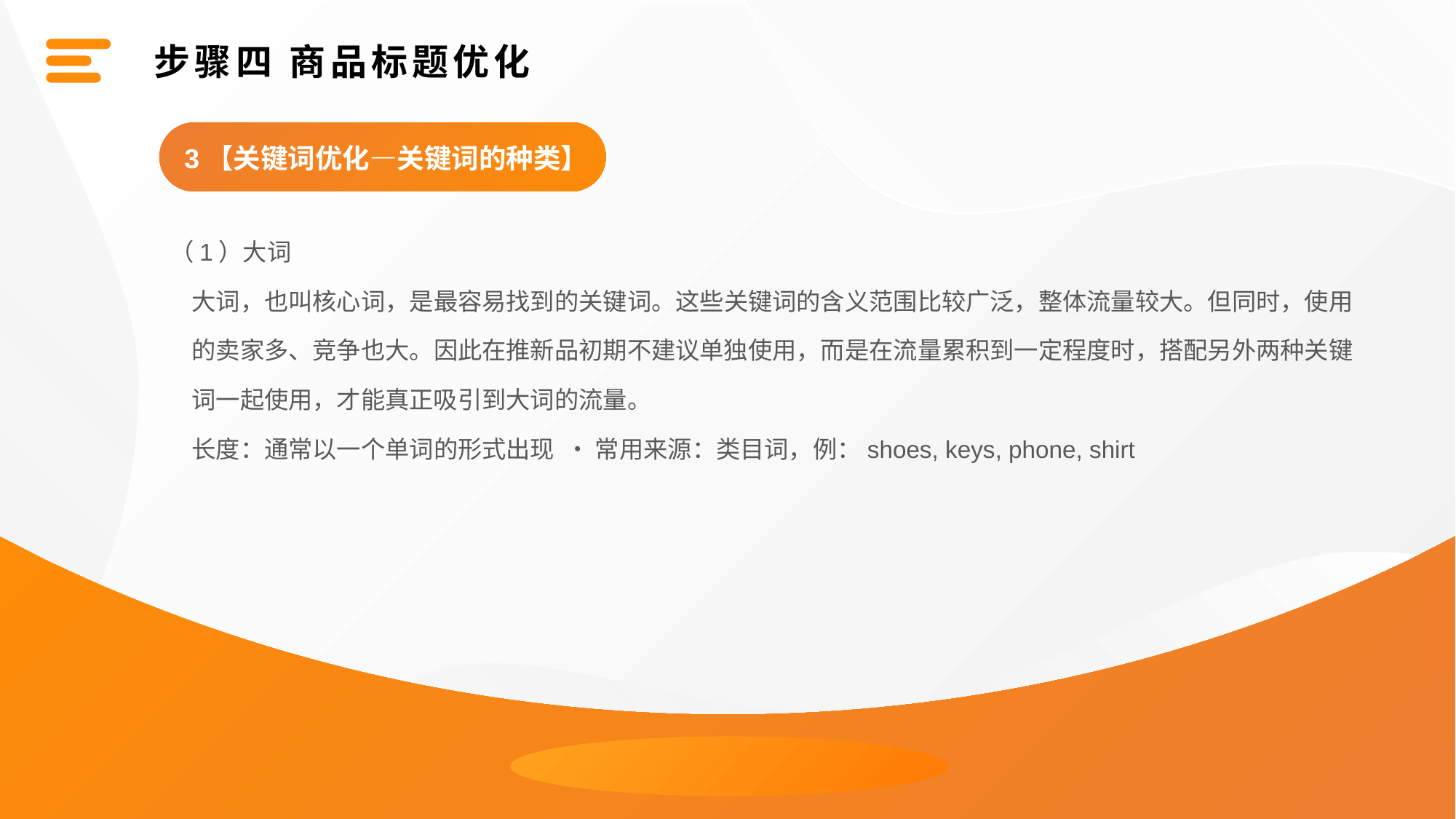

步骤四 商品标题优化

3【关键词优化—关键词的种类】
（1）大词
   大词，也叫核心词，是最容易找到的关键词。这些关键词的含义范围比较广泛，整体流量较大。但同时，使用
   的卖家多、竞争也大。因此在推新品初期不建议单独使用，而是在流量累积到一定程度时，搭配另外两种关键
   词一起使用，才能真正吸引到大词的流量。
   长度：通常以一个单词的形式出现  • 常用来源：类目词，例：shoes, keys, phone, shirt